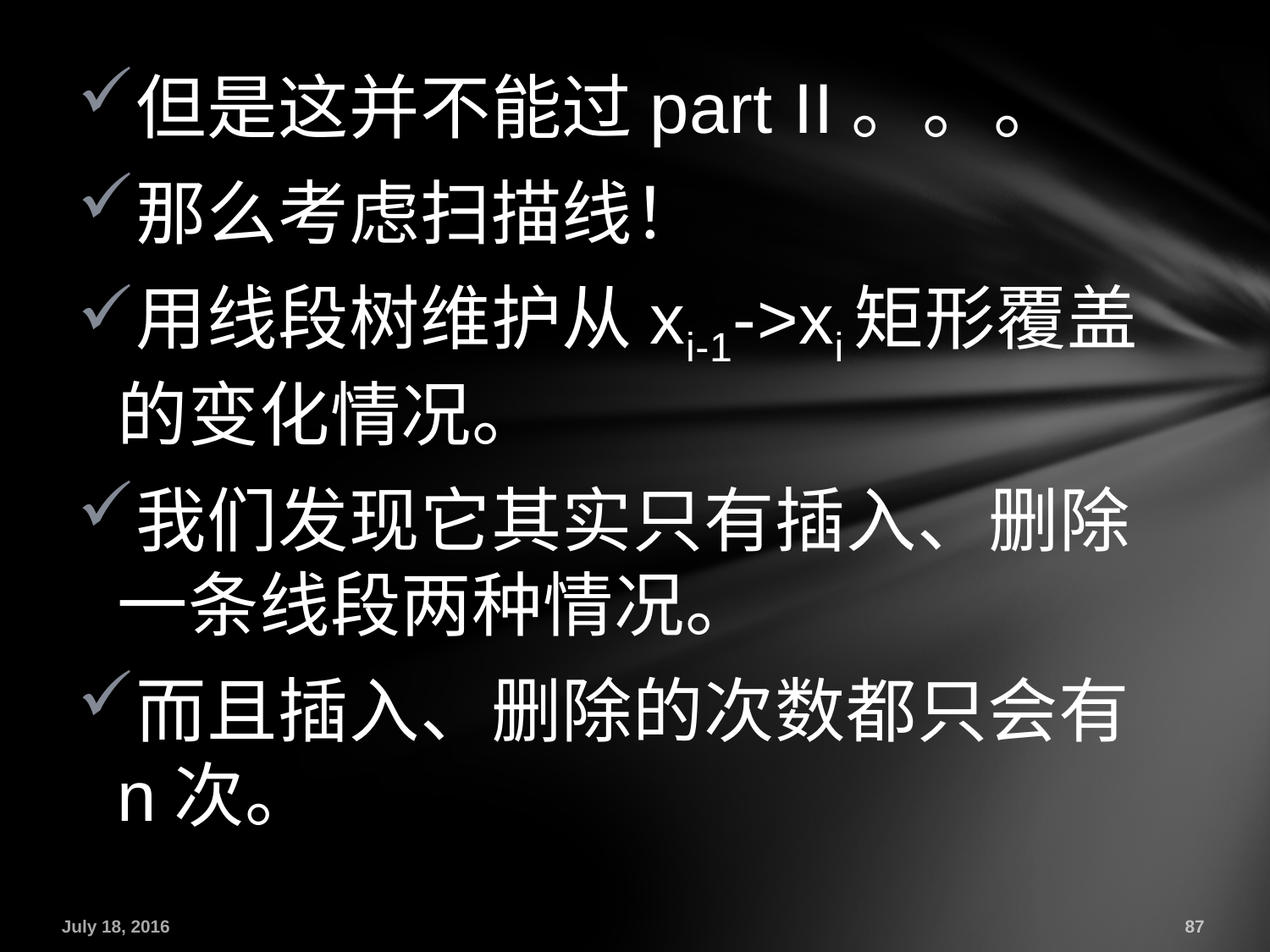

但是这并不能过part II。。。
那么考虑扫描线！
用线段树维护从xi-1->xi矩形覆盖的变化情况。
我们发现它其实只有插入、删除一条线段两种情况。
而且插入、删除的次数都只会有n次。
July 18, 2016

87